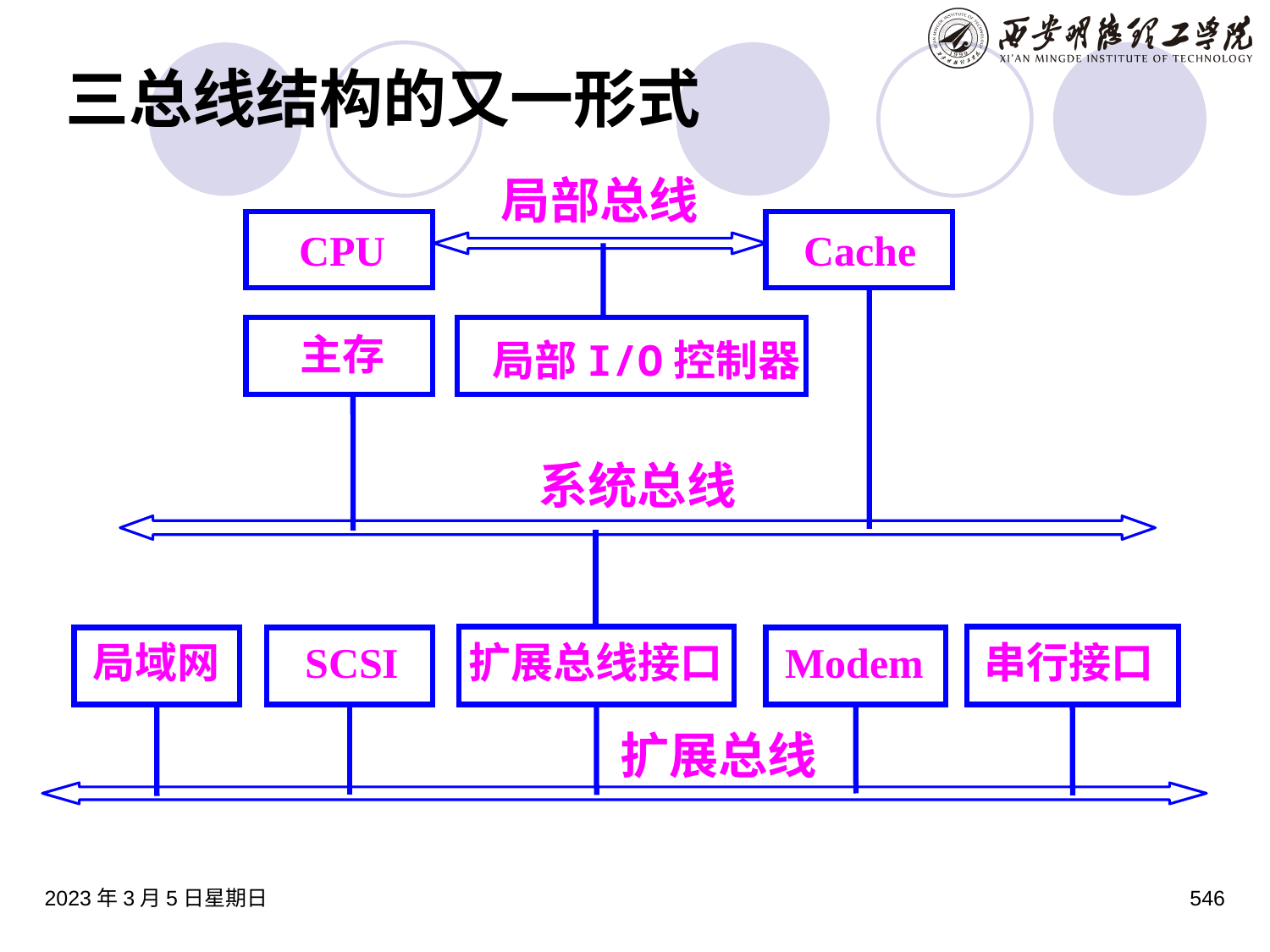

三总线结构的又一形式
局部总线

CPU
Cache

主存
局部I/O控制器

系统总线

局域网
SCSI
扩展总线接口
Modem
串行接口

扩展总线

2023年3月5日星期日
546